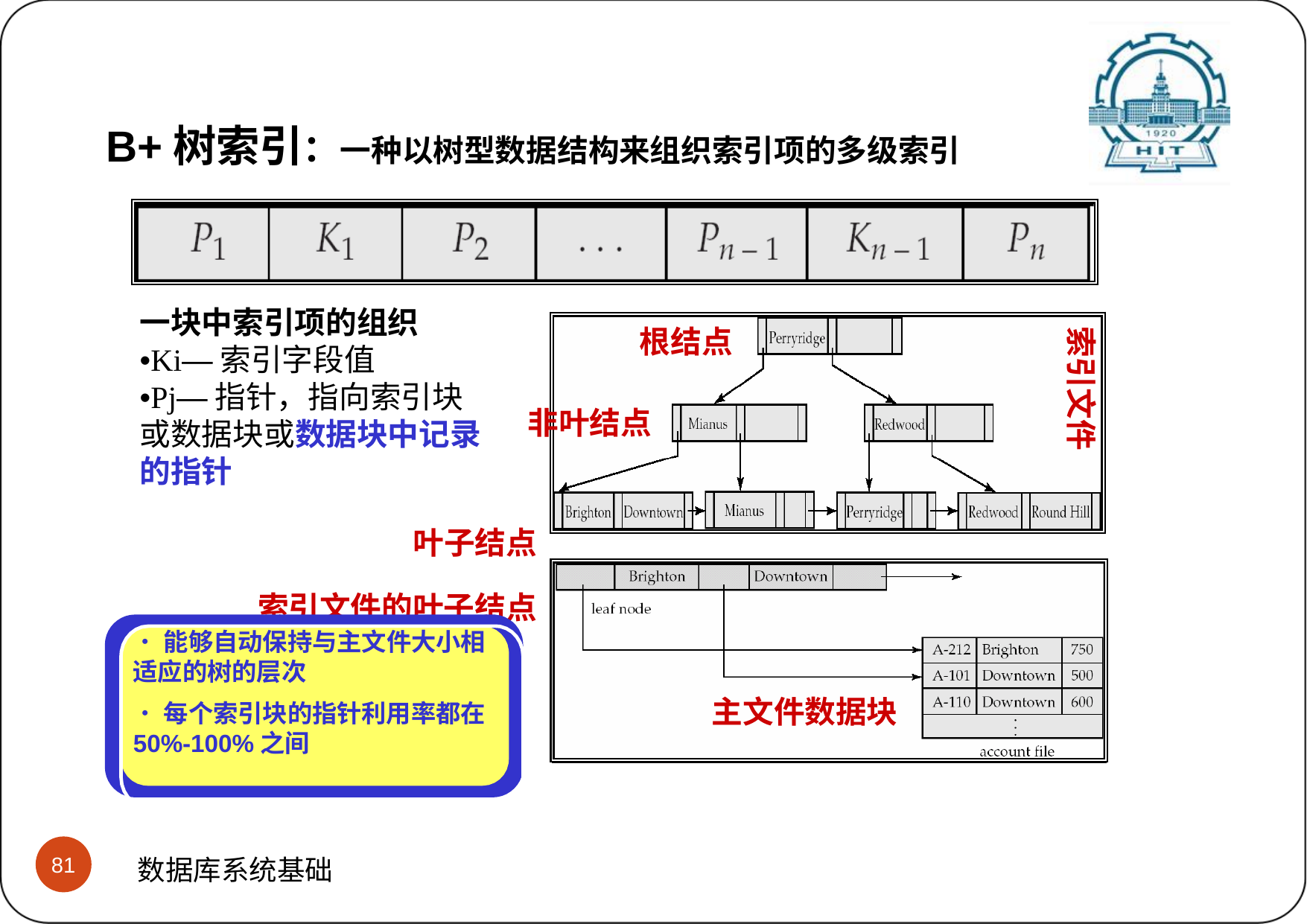

# B+树(B+ Tree) (2)B+树的基本概念
B+树索引：一种以树型数据结构来组织索引项的多级索引

一块中索引项的组织
•Ki—索引字段值
•Pj—指针，指向索引块 或数据块或数据块中记录 的指针

根结点
索引文件
非叶结点
叶子结点 索引文件的叶子结点

•能够自动保持与主文件大小相 适应的树的层次
•每个索引块的指针利用率都在
50%-100%之间
主文件数据块